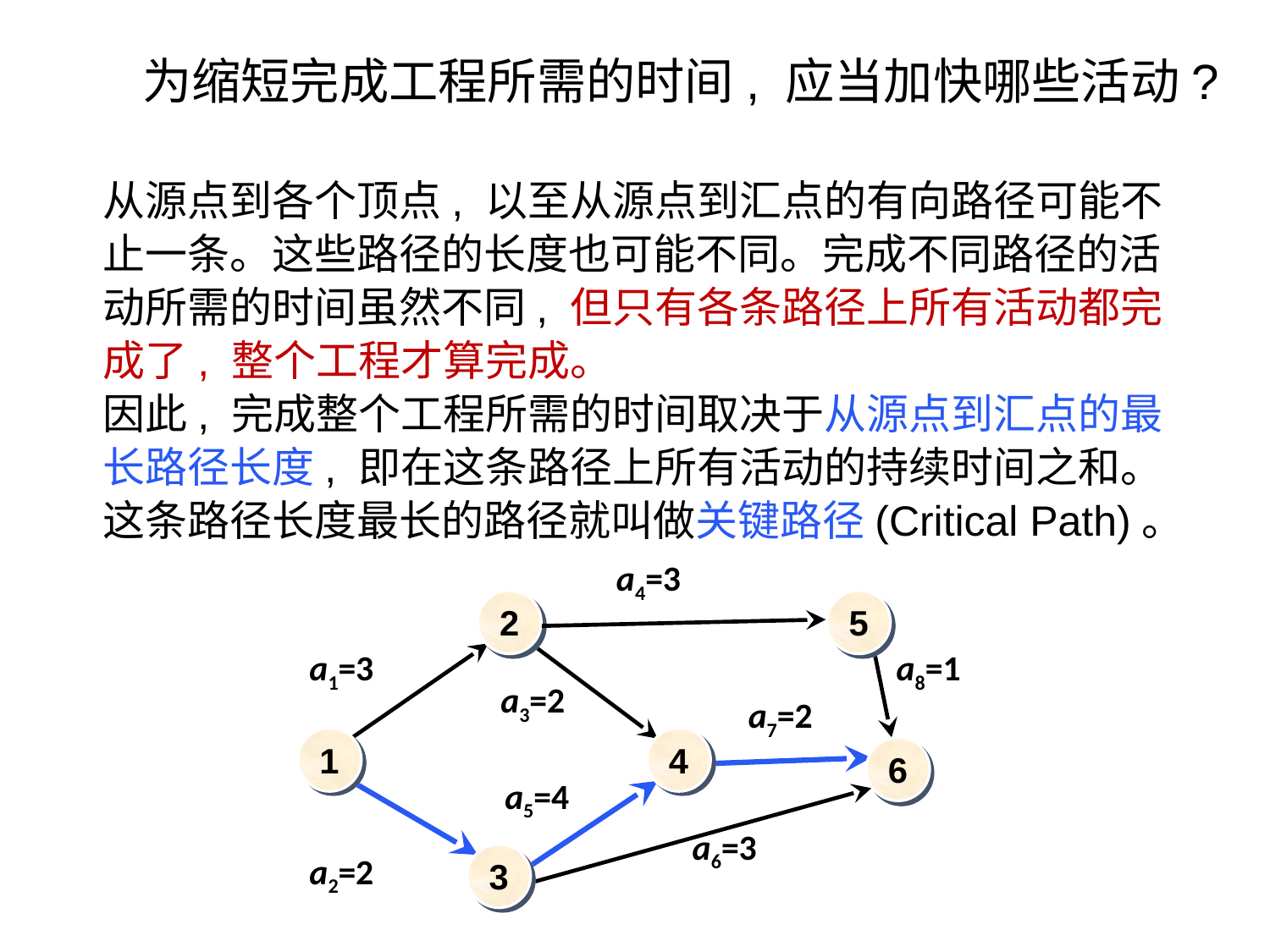

为缩短完成工程所需的时间, 应当加快哪些活动?
从源点到各个顶点, 以至从源点到汇点的有向路径可能不止一条。这些路径的长度也可能不同。完成不同路径的活动所需的时间虽然不同, 但只有各条路径上所有活动都完成了, 整个工程才算完成。
因此, 完成整个工程所需的时间取决于从源点到汇点的最长路径长度, 即在这条路径上所有活动的持续时间之和。这条路径长度最长的路径就叫做关键路径(Critical Path)。
a4=3
2
5

a1=3
a8=1

a3=2
a7=2
1
4
6

a5=4

a6=3
a2=2
3